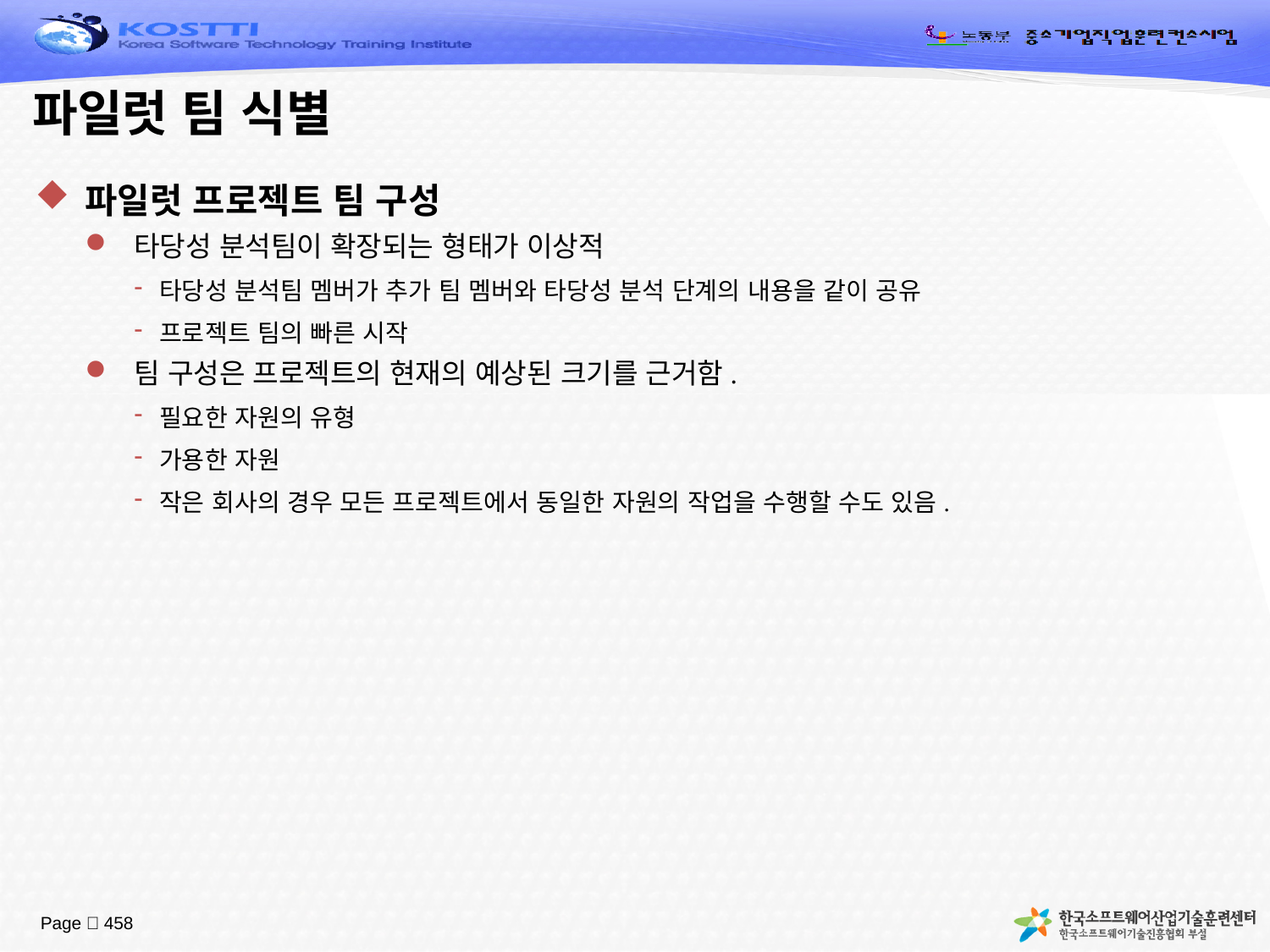

# 파일럿 팀 식별
파일럿 프로젝트 팀 구성
타당성 분석팀이 확장되는 형태가 이상적
타당성 분석팀 멤버가 추가 팀 멤버와 타당성 분석 단계의 내용을 같이 공유
프로젝트 팀의 빠른 시작
팀 구성은 프로젝트의 현재의 예상된 크기를 근거함.
필요한 자원의 유형
가용한 자원
작은 회사의 경우 모든 프로젝트에서 동일한 자원의 작업을 수행할 수도 있음.